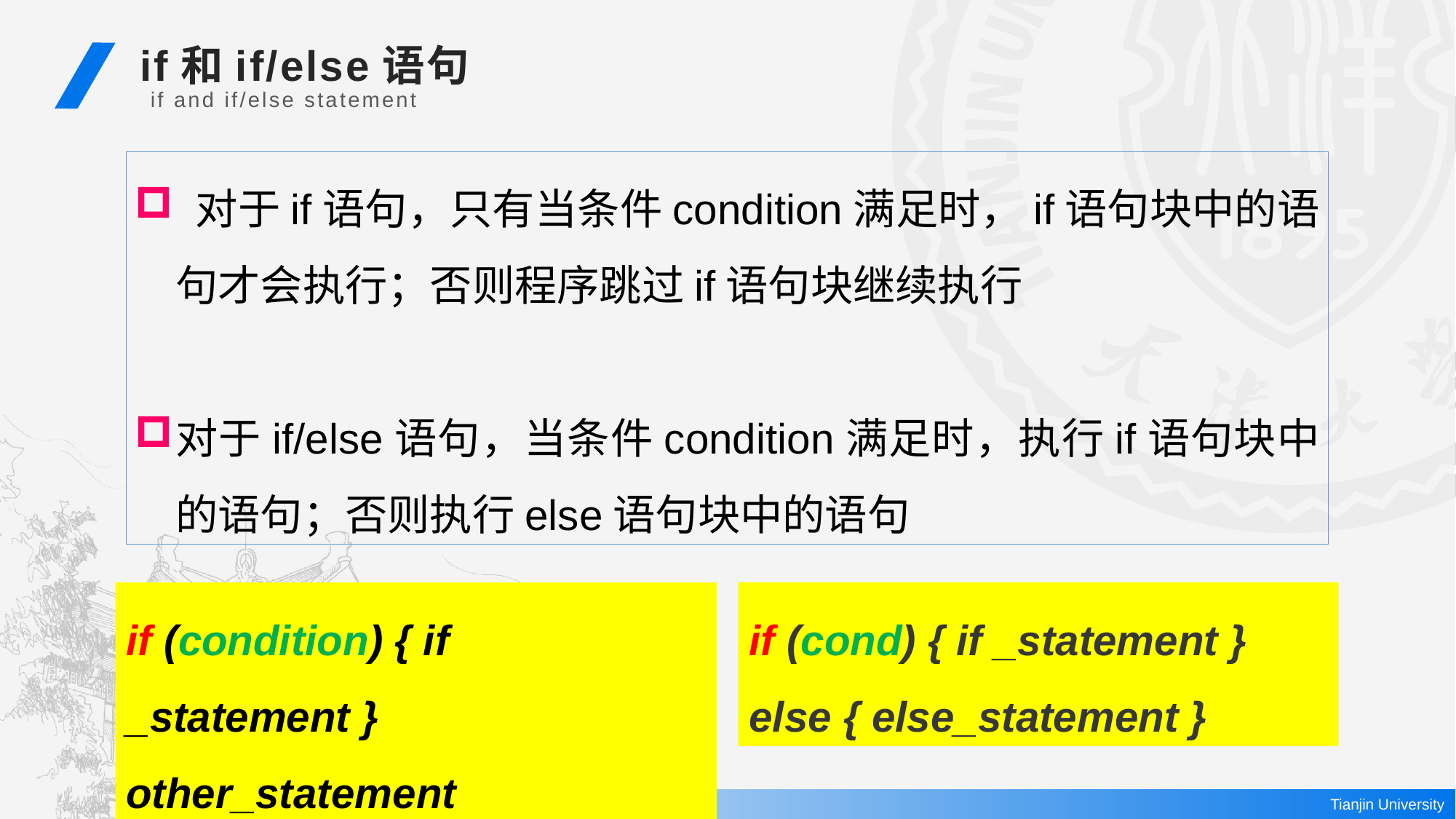

if和if/else语句
   if and if/else statement
 对于if语句，只有当条件condition满足时，if语句块中的语句才会执行；否则程序跳过if语句块继续执行

对于if/else语句，当条件condition满足时，执行if语句块中的语句；否则执行else语句块中的语句
if (condition) { if _statement }
other_statement
if (cond) { if _statement }
else { else_statement }